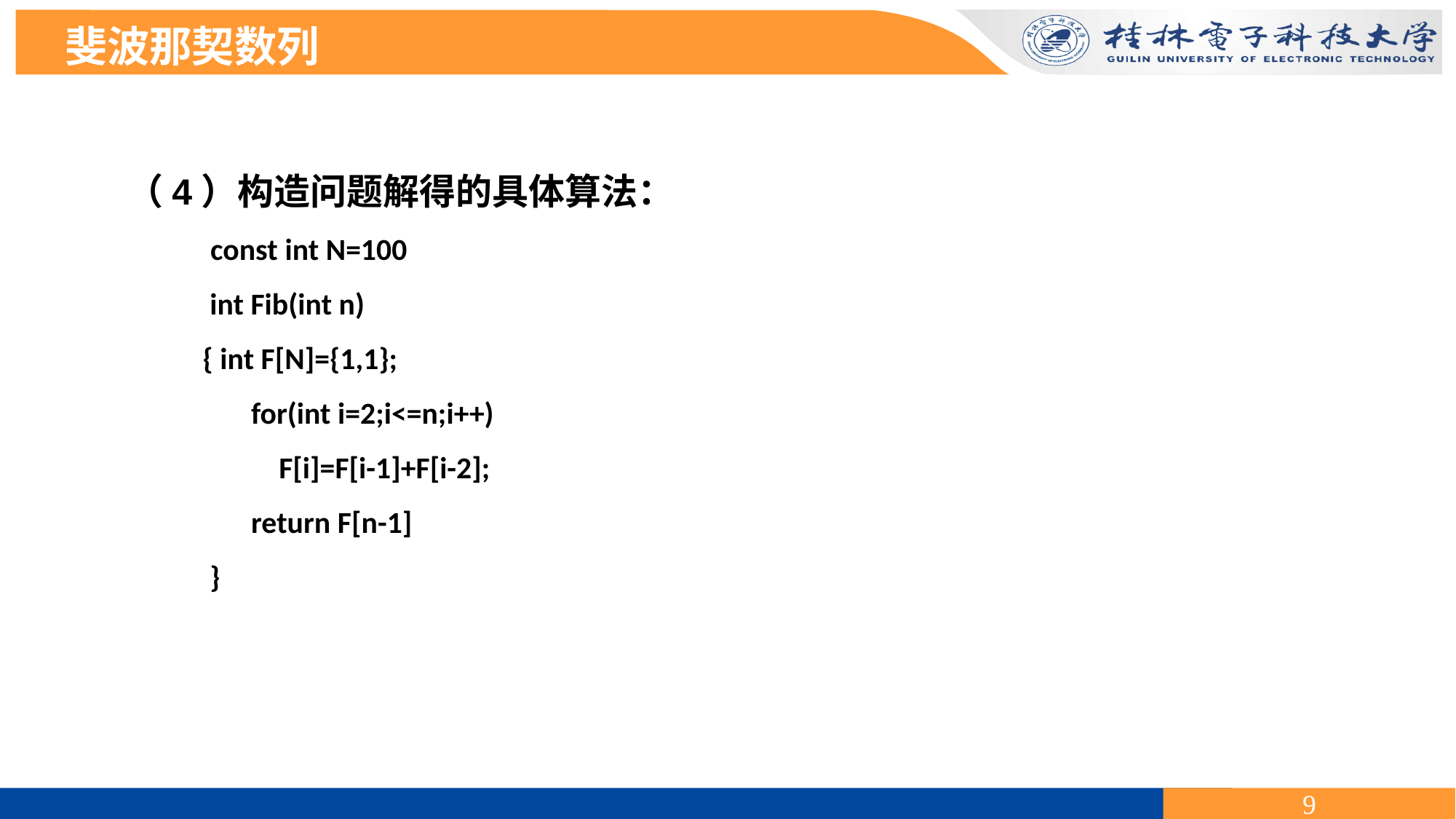

斐波那契数列
（4）构造问题解得的具体算法：
          const int N=100
            int Fib(int n)
           { int F[N]={1,1};
                  for(int i=2;i<=n;i++)
                      F[i]=F[i-1]+F[i-2];
                  return F[n-1]
            }